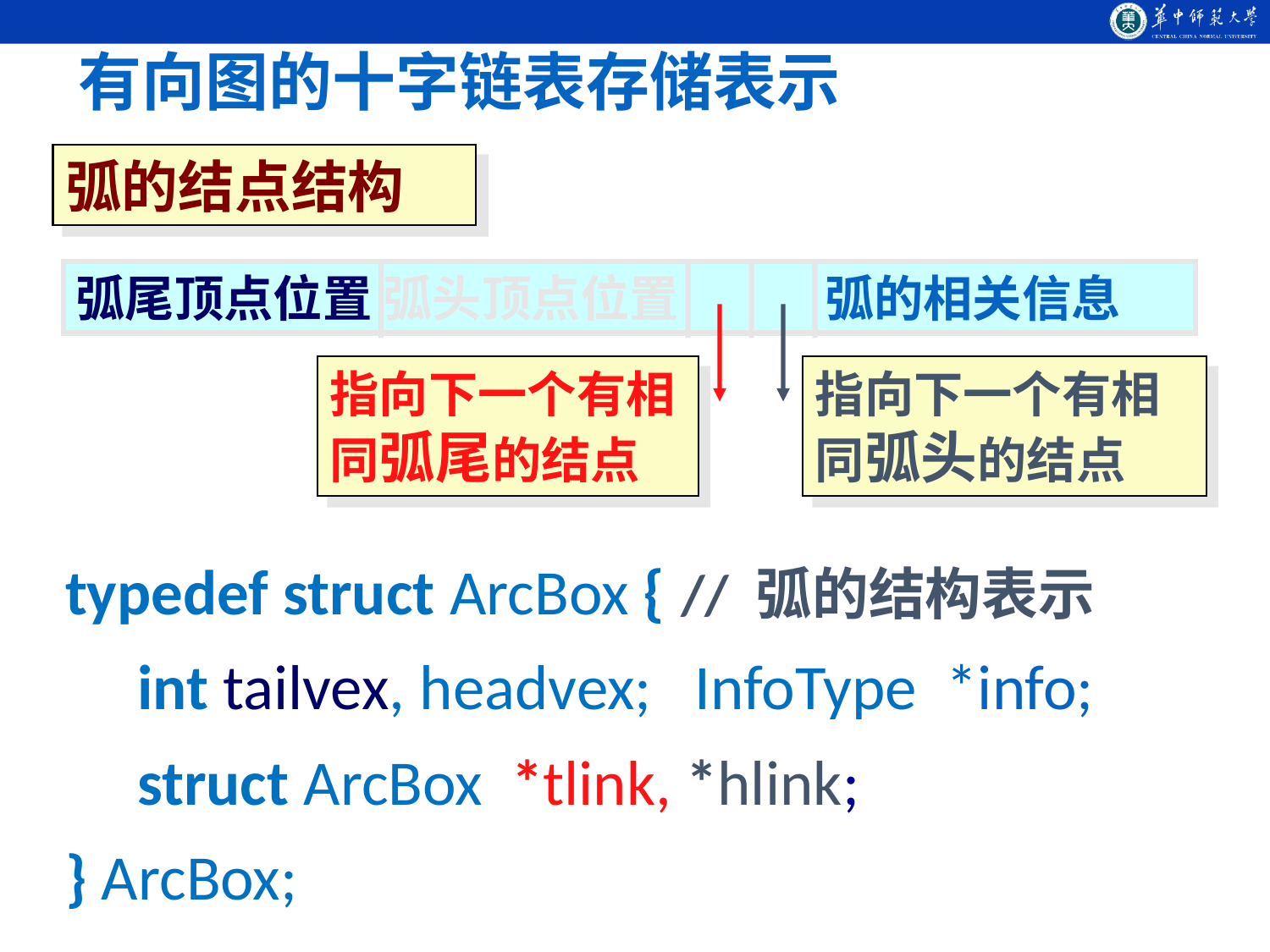

有向图的十字链表存储表示
弧的结点结构
弧尾顶点位置 弧头顶点位置             弧的相关信息

指向下一个有相同弧尾的结点
指向下一个有相同弧头的结点
typedef struct ArcBox { // 弧的结构表示
     int tailvex, headvex;   InfoType  *info;
     struct ArcBox  *tlink, *hlink;
} ArcBox;